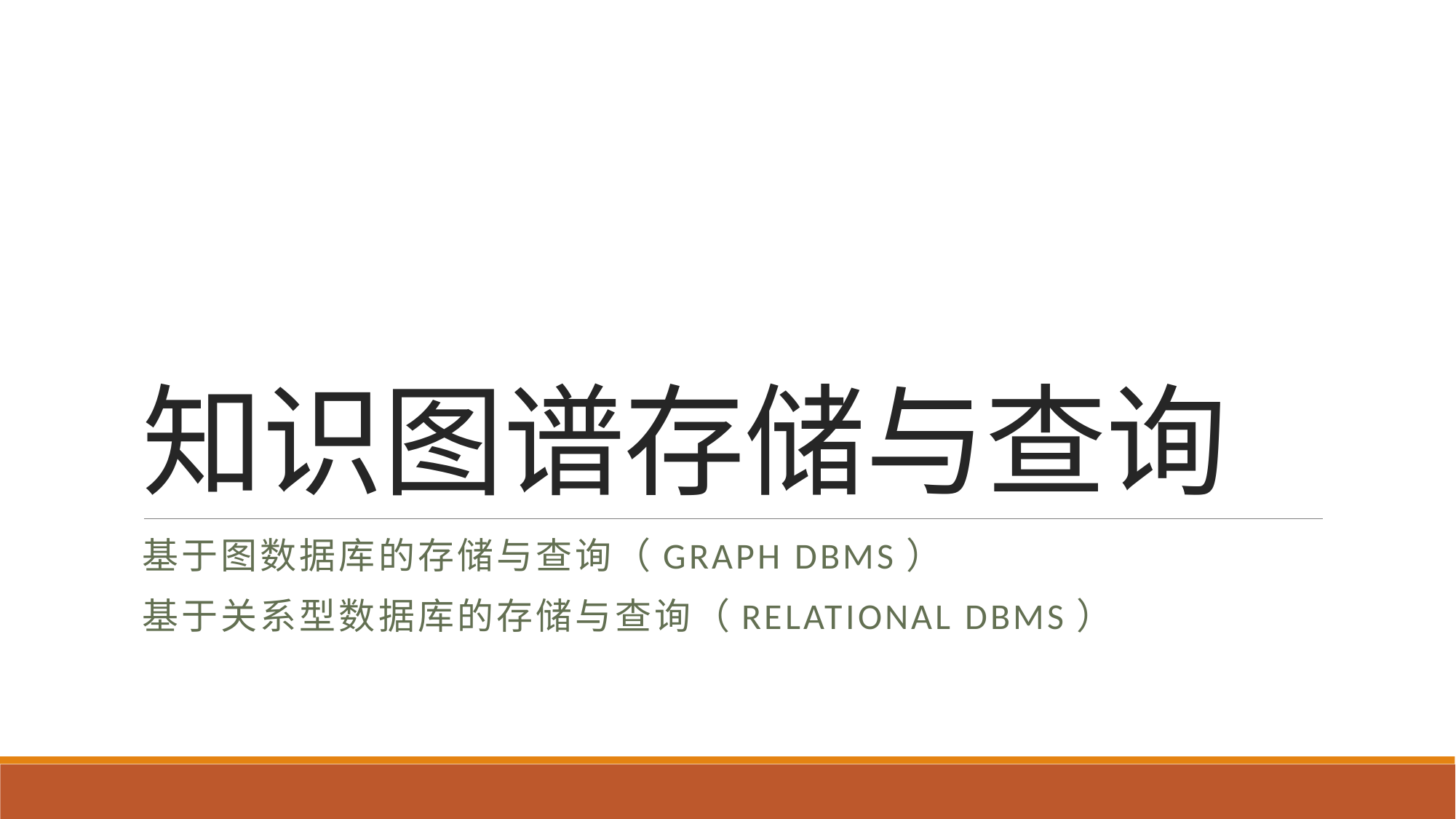

# 知识图谱存储与查询
基于图数据库的存储与查询（Graph DBMS）
基于关系型数据库的存储与查询（rELATIONal DBMS）